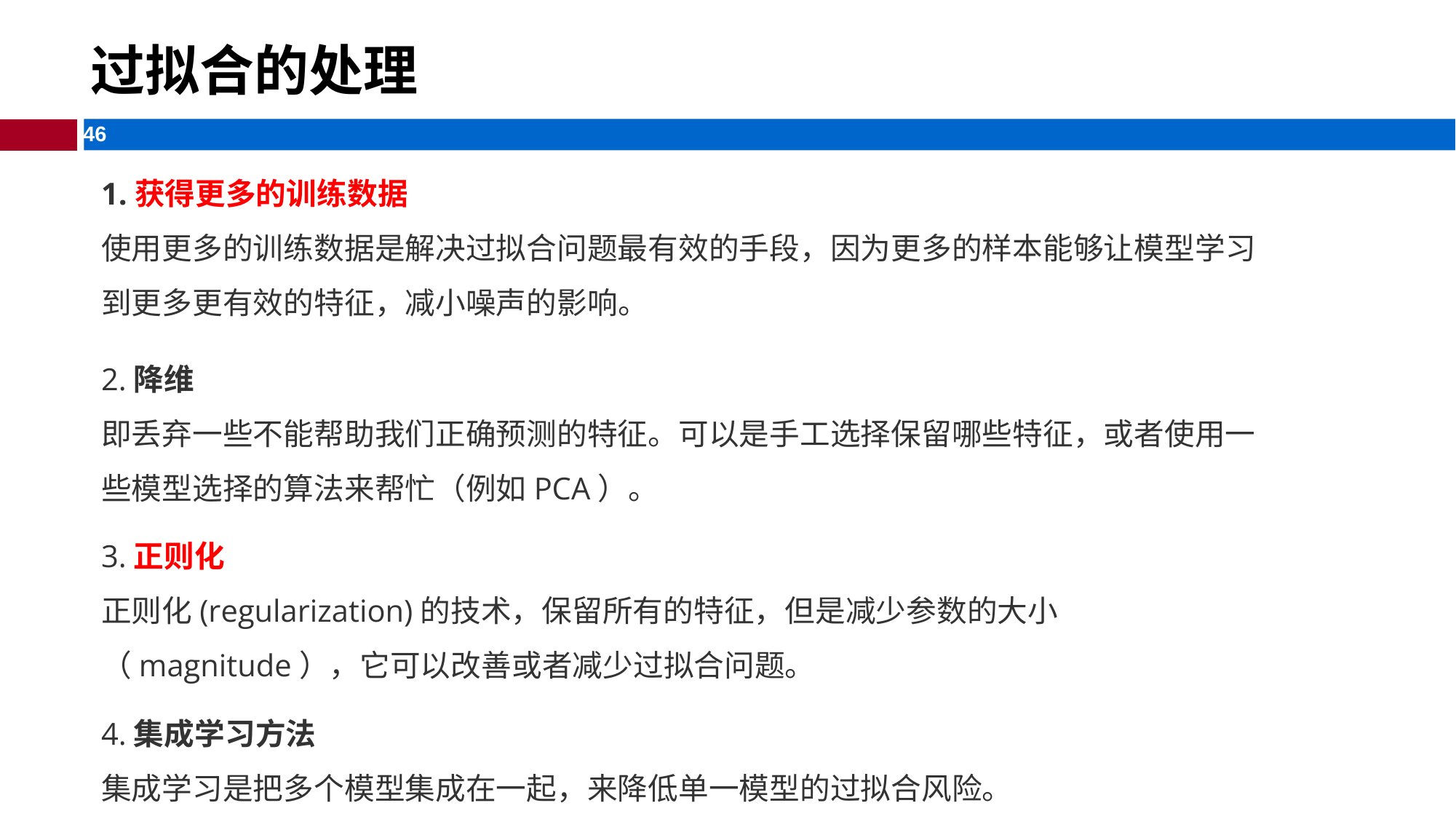

# 过拟合的处理
1.获得更多的训练数据
使用更多的训练数据是解决过拟合问题最有效的手段，因为更多的样本能够让模型学习到更多更有效的特征，减小噪声的影响。

2.降维
即丢弃一些不能帮助我们正确预测的特征。可以是手工选择保留哪些特征，或者使用一些模型选择的算法来帮忙（例如PCA）。

3.正则化
正则化(regularization)的技术，保留所有的特征，但是减少参数的大小（magnitude），它可以改善或者减少过拟合问题。

4.集成学习方法
集成学习是把多个模型集成在一起，来降低单一模型的过拟合风险。